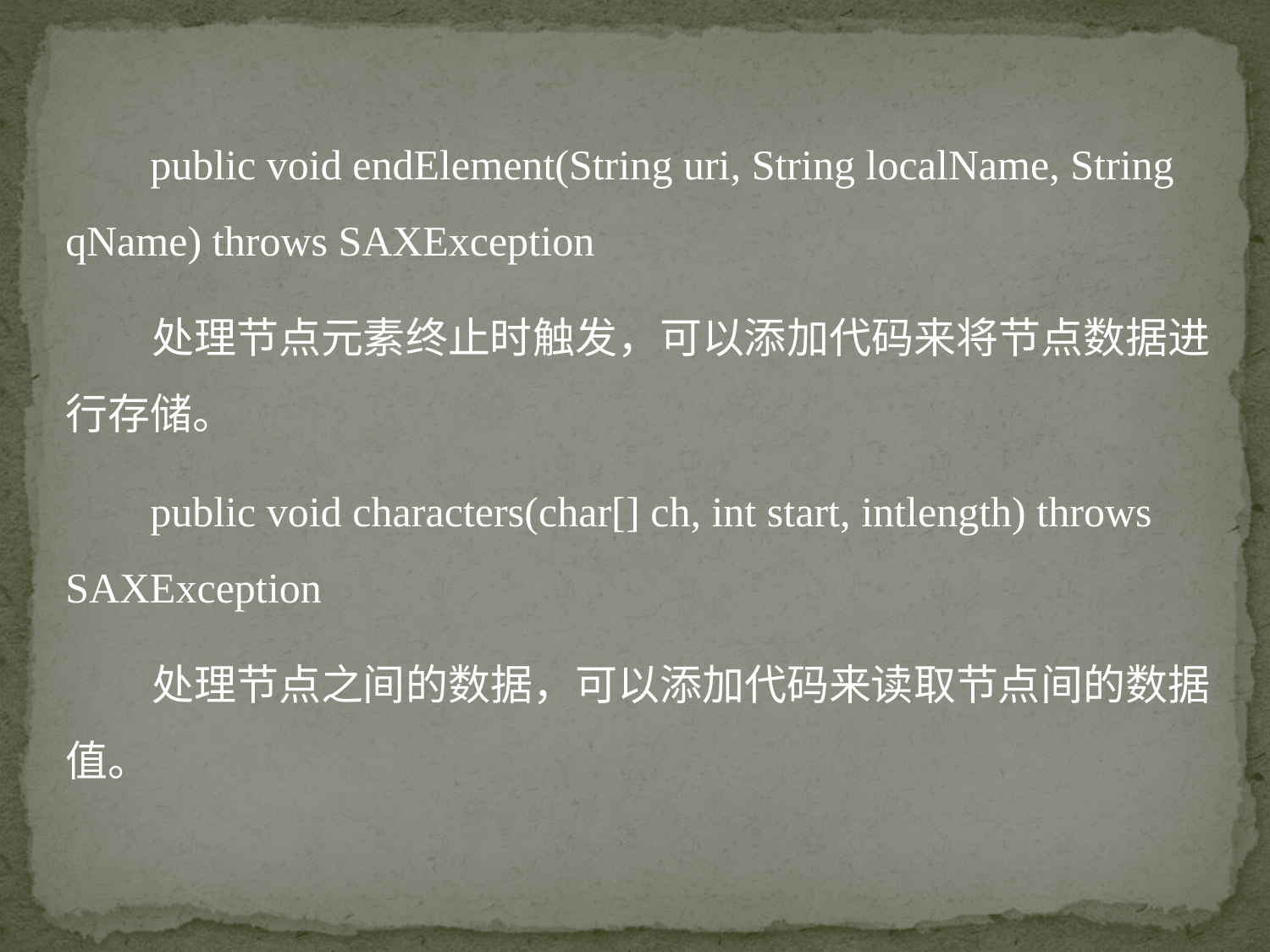

public void endElement(String uri, String localName, String qName) throws SAXException
        处理节点元素终止时触发，可以添加代码来将节点数据进行存储。
        public void characters(char[] ch, int start, intlength) throws SAXException
        处理节点之间的数据，可以添加代码来读取节点间的数据值。